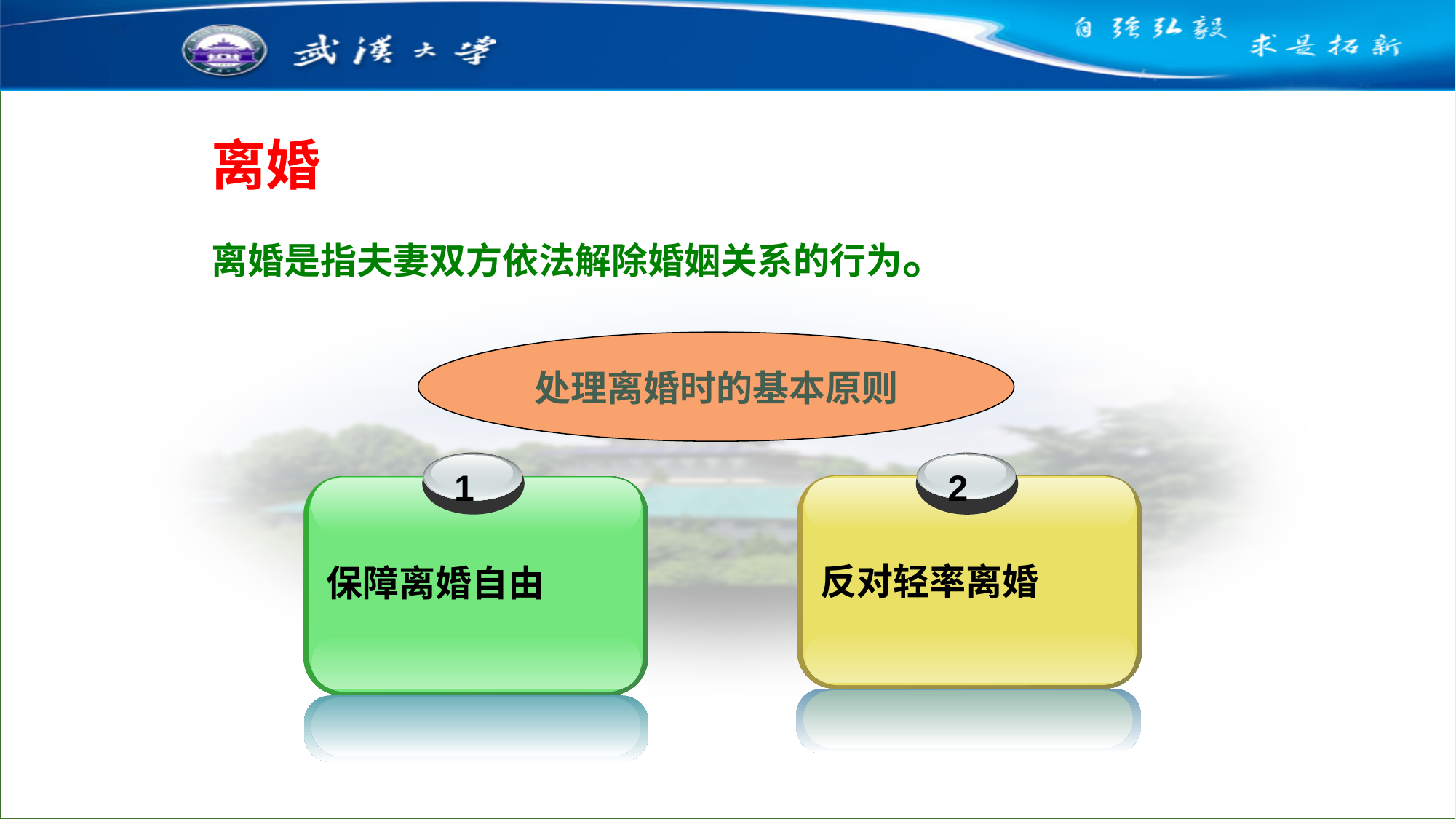

离婚
离婚是指夫妻双方依法解除婚姻关系的行为。

处理离婚时的基本原则

2

反对轻率离婚

1

保障离婚自由